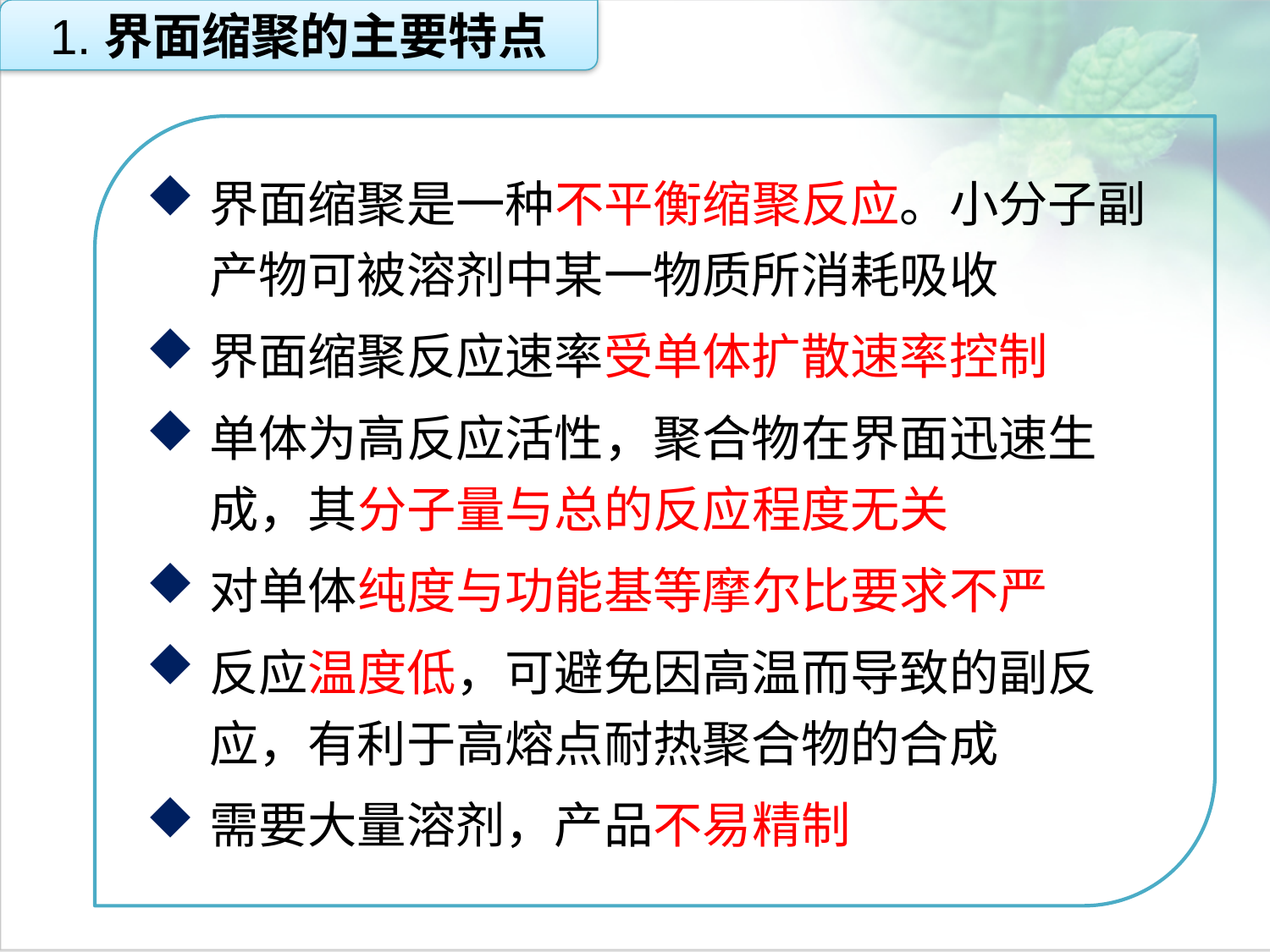

1.界面缩聚的主要特点
界面缩聚是一种不平衡缩聚反应。小分子副产物可被溶剂中某一物质所消耗吸收
界面缩聚反应速率受单体扩散速率控制
单体为高反应活性，聚合物在界面迅速生成，其分子量与总的反应程度无关
对单体纯度与功能基等摩尔比要求不严
反应温度低，可避免因高温而导致的副反应，有利于高熔点耐热聚合物的合成
需要大量溶剂，产品不易精制
点击添加文本
点击添加文本
点击添加文本
点击添加文本